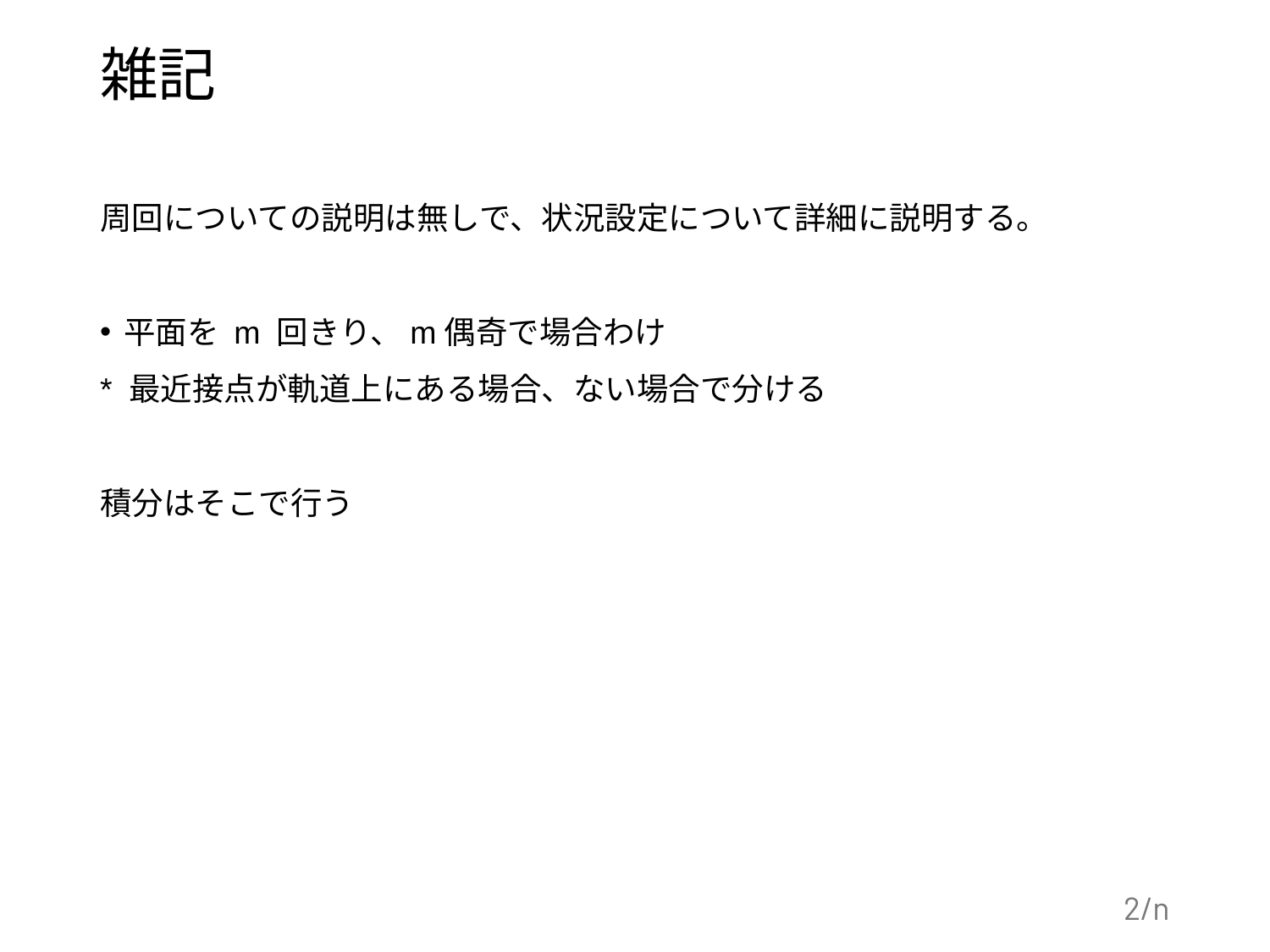

# 雑記
周回についての説明は無しで、状況設定について詳細に説明する。

平面を m 回きり、m偶奇で場合わけ
* 最近接点が軌道上にある場合、ない場合で分ける

積分はそこで行う
2/n